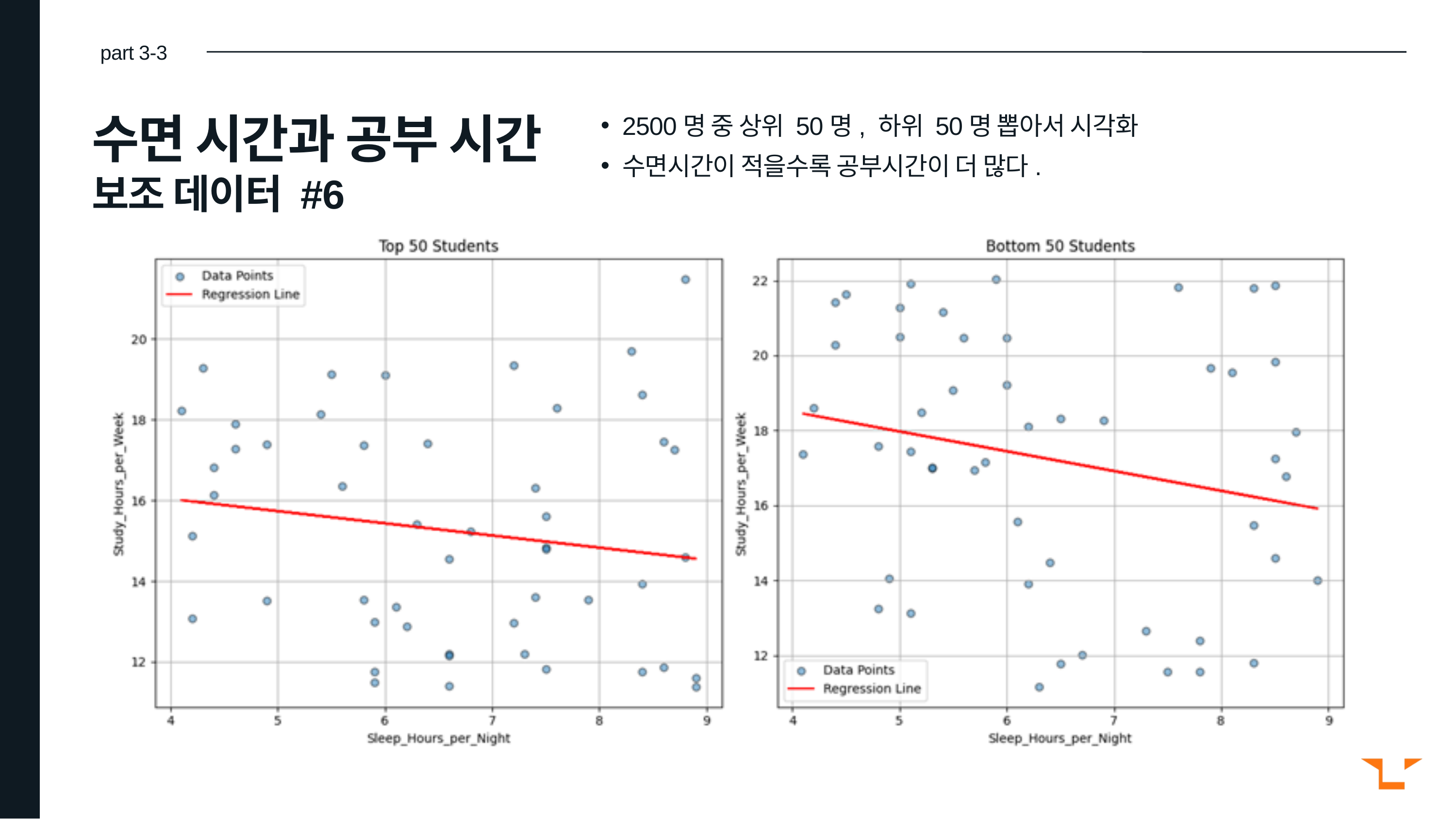

part 3-3

2500명 중 상위 50명, 하위 50명 뽑아서 시각화
수면시간이 적을수록 공부시간이 더 많다.
수면 시간과 공부 시간
보조 데이터 #6